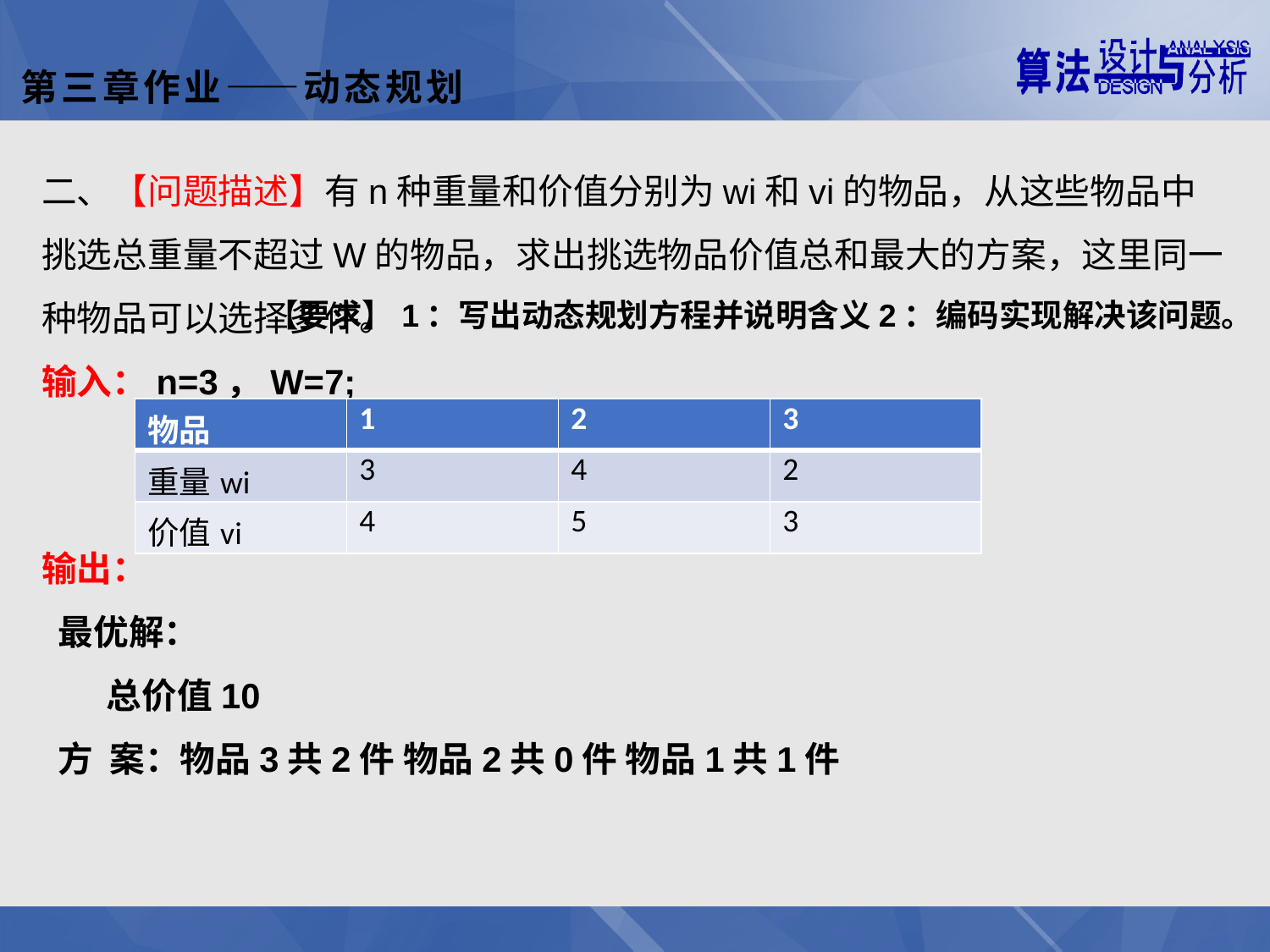

第三章作业——动态规划
二、【问题描述】有n种重量和价值分别为wi和vi的物品，从这些物品中挑选总重量不超过W的物品，求出挑选物品价值总和最大的方案，这里同一种物品可以选择多件。
输入：n=3，W=7;

【要求】1：写出动态规划方程并说明含义2：编码实现解决该问题。
| 物品 | 1 | 2 | 3 |
| --- | --- | --- | --- |
| 重量wi | 3 | 4 | 2 |
| 价值vi | 4 | 5 | 3 |
输出：
 最优解：
       总价值10
 方  案：物品3共2件 物品2共0件 物品1共1件